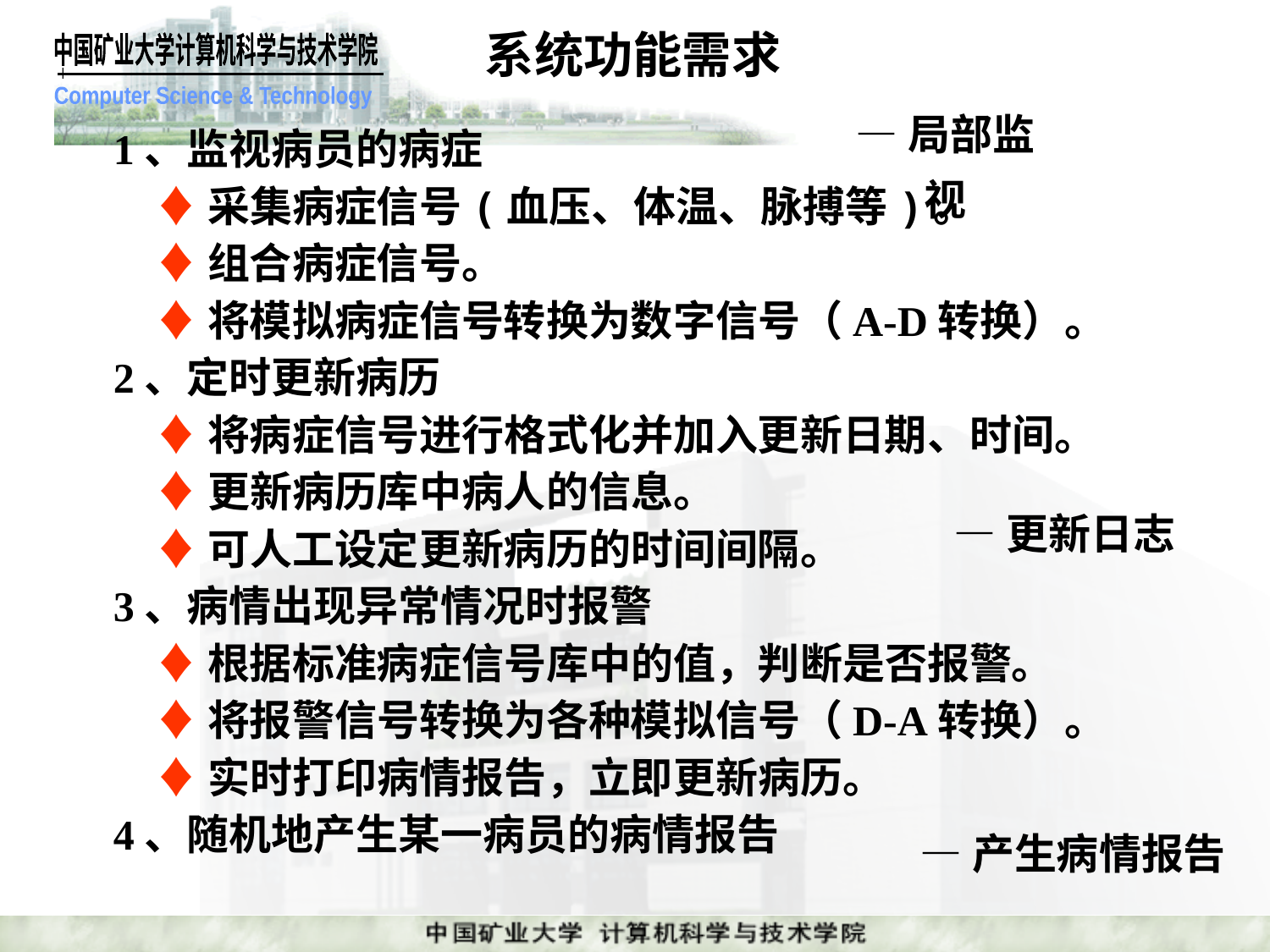

系统功能需求
—局部监视
1、监视病员的病症
　♦ 采集病症信号(血压、体温、脉搏等)。
　♦ 组合病症信号。
　♦ 将模拟病症信号转换为数字信号（A-D转换）。
2、定时更新病历
　♦ 将病症信号进行格式化并加入更新日期、时间。
　♦ 更新病历库中病人的信息。
　♦ 可人工设定更新病历的时间间隔。
3、病情出现异常情况时报警
　♦ 根据标准病症信号库中的值，判断是否报警。
　♦ 将报警信号转换为各种模拟信号（D-A转换）。
　♦ 实时打印病情报告，立即更新病历。
4、随机地产生某一病员的病情报告
—更新日志
—产生病情报告